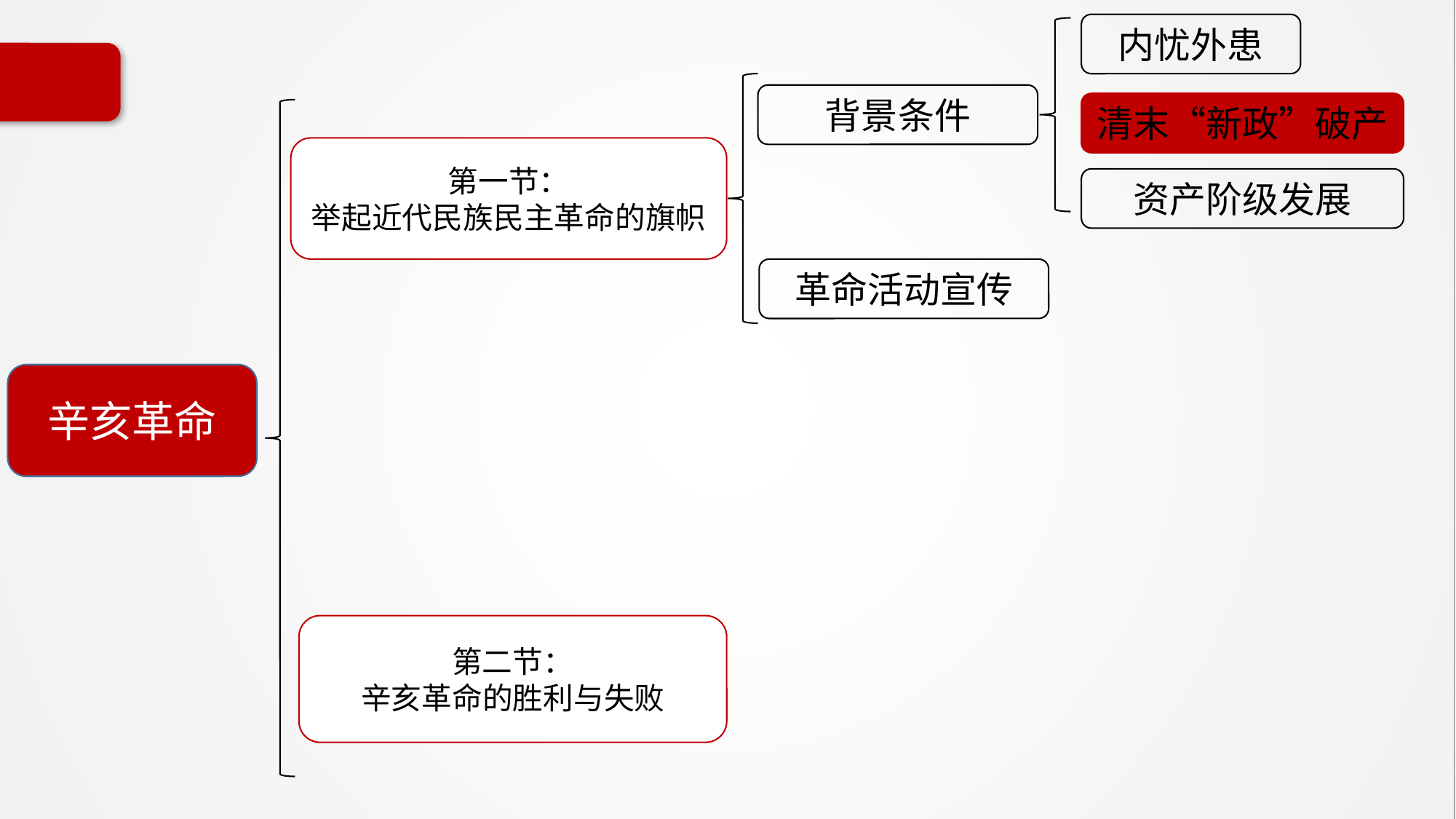

内忧外患

背景条件
清末“新政”破产

第一节：
举起近代民族民主革命的旗帜
资产阶级发展
革命活动宣传
辛亥革命
第二节：
辛亥革命的胜利与失败